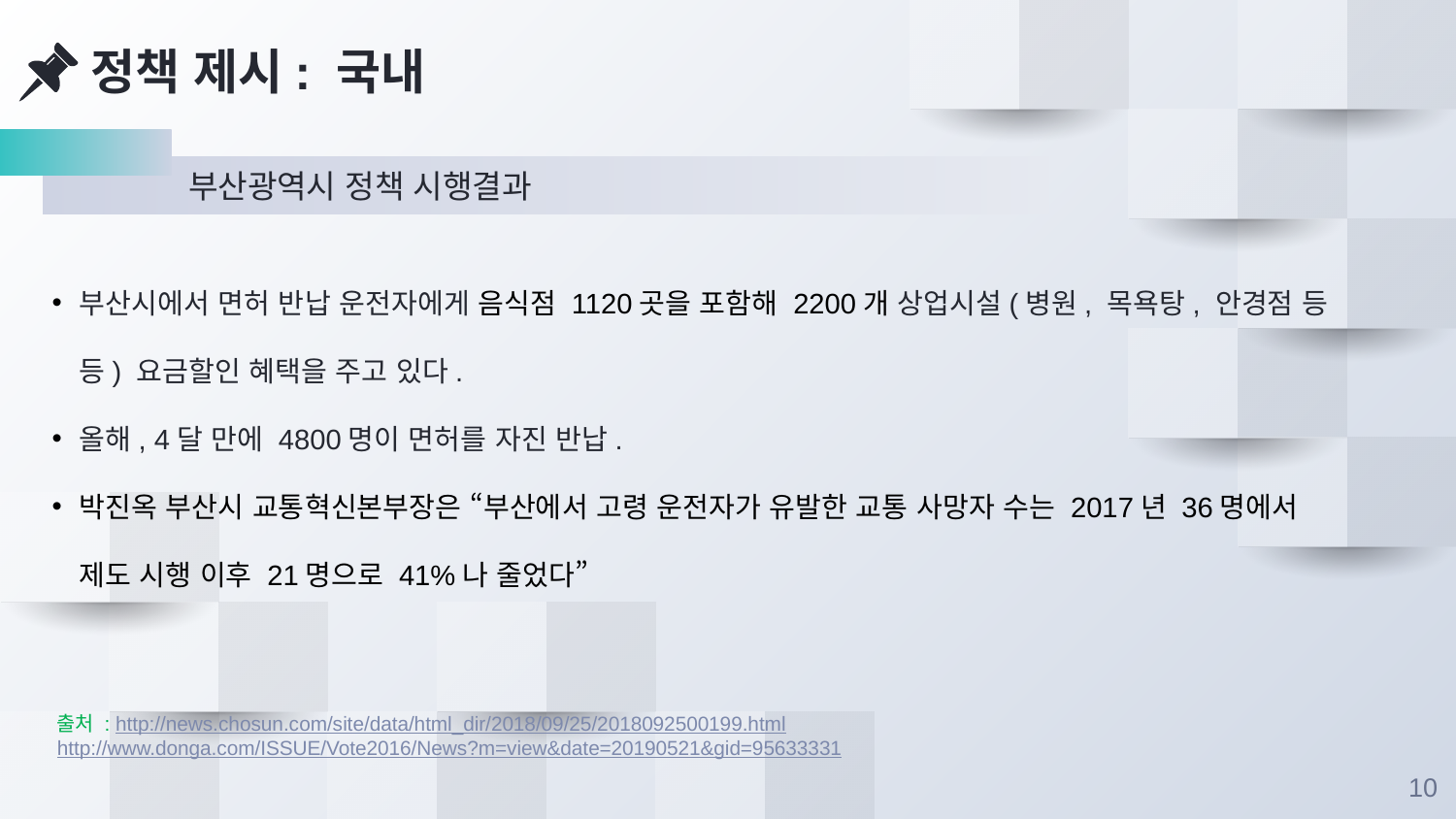

정책 제시: 국내

	부산광역시 정책 시행결과
부산시에서 면허 반납 운전자에게 음식점 1120곳을 포함해 2200개 상업시설(병원, 목욕탕, 안경점 등등) 요금할인 혜택을 주고 있다.
올해, 4달 만에 4800명이 면허를 자진 반납.
박진옥 부산시 교통혁신본부장은 “부산에서 고령 운전자가 유발한 교통 사망자 수는 2017년 36명에서 제도 시행 이후 21명으로 41%나 줄었다”
출처 : http://news.chosun.com/site/data/html_dir/2018/09/25/2018092500199.html
http://www.donga.com/ISSUE/Vote2016/News?m=view&date=20190521&gid=95633331

10